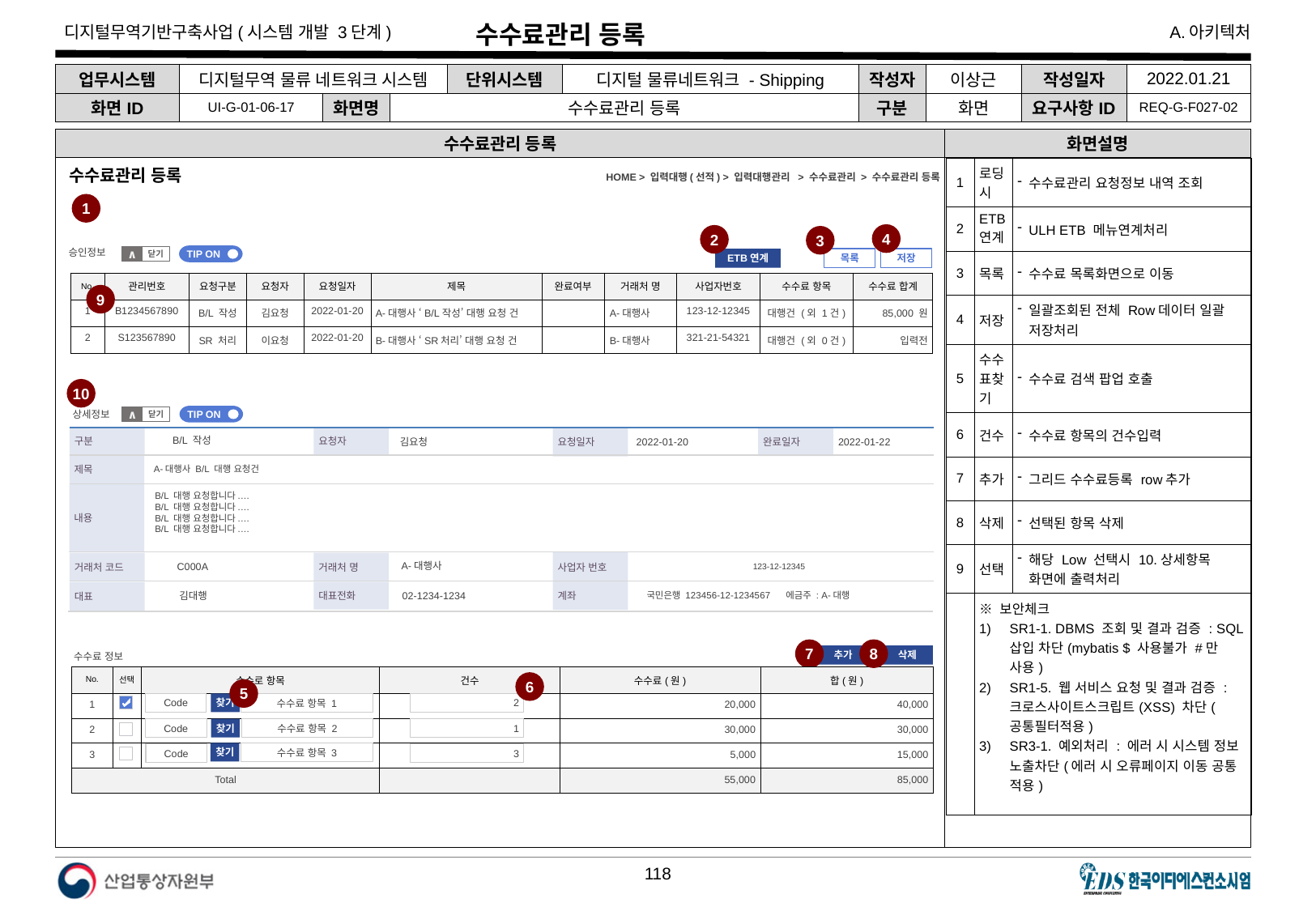

# 수수료관리 등록
| 업무시스템 | 디지털무역 물류 네트워크 시스템 |  |  | 단위시스템 | 디지털 물류네트워크 - Shipping | 작성자 | 이상근 | 작성일자 | 2022.01.21 |
| --- | --- | --- | --- | --- | --- | --- | --- | --- | --- |
| 화면ID | UI-G-01-06-17 | 화면명 | 수수료관리 등록 |  |  | 구분 | 화면 | 요구사항ID | REQ-G-F027-02 |
수수료관리 등록

화면설명

| 1 | 로딩시 | 수수료관리 요청정보 내역 조회 |
| --- | --- | --- |
| 2 | ETB 연계 | ULH ETB 메뉴연계처리 |
| 3 | 목록 | 수수료 목록화면으로 이동 |
| 4 | 저장 | 일괄조회된 전체 Row데이터 일괄 저장처리 |
| 5 | 수수표찾기 | 수수료 검색 팝업 호출 |
| 6 | 건수 | 수수료 항목의 건수입력 |
| 7 | 추가 | 그리드 수수료등록 row추가 |
| 8 | 삭제 | 선택된 항목 삭제 |
| 9 | 선택 | 해당 Low 선택시 10.상세항목 화면에 출력처리 |
|  | ※ 보안체크 SR1-1. DBMS 조회 및 결과 검증 : SQL 삽입 차단(mybatis $ 사용불가 #만 사용) SR1-5. 웹 서비스 요청 및 결과 검증 : 크로스사이트스크립트(XSS) 차단(공통필터적용) SR3-1. 예외처리 : 에러 시 시스템 정보 노출차단(에러 시 오류페이지 이동 공통 적용) |  |
HOME > 입력대행(선적) > 입력대행관리  > 수수료관리 > 수수료관리 등록
수수료관리 등록
1
4
2
3
승인정보
닫기
∧
TIP ON

목록
저장
ETB연계
| No. | 관리번호 | 요청구분 | 요청자 | 요청일자 | 제목 | 완료여부 | 거래처 명 | 사업자번호 | 수수료 항목 | 수수료 합계 |
| --- | --- | --- | --- | --- | --- | --- | --- | --- | --- | --- |
| 1 | B1234567890 | B/L 작성 | 김요청 | 2022-01-20 | A-대행사 ‘B/L작성’ 대행 요청 건 |  | A-대행사 | 123-12-12345 | 대행건 (외 1건) | 85,000 원 |
| 2 | S123567890 | SR 처리 | 이요청 | 2022-01-20 | B-대행사 ‘SR처리’ 대행 요청 건 |  | B-대행사 | 321-21-54321 | 대행건 (외 0건) | 입력전 |
9
10
상세정보
닫기
∧
TIP ON

구분
요청자
완료일자
요청일자
B/L 작성
2022-01-20
2022-01-22
김요청
제목
A-대행사 B/L 대행 요청건
내용
B/L 대행 요청합니다.…
B/L 대행 요청합니다.…
B/L 대행 요청합니다.…
B/L 대행 요청합니다.…

사업자 번호
거래처 코드
거래처 명
 A-대행사
123-12-12345
C000A
계좌
대표전화
대표
국민은행 123456-12-1234567     에금주 : A-대행
김대행
02-1234-1234
8
7
삭제
수수료 정보
추가
| No. | 선택 | 수수로 항목 | 건수 | 수수료(원) | 합(원) |
| --- | --- | --- | --- | --- | --- |
| 1 |  |  |  | 20,000 | 40,000 |
| 2 |  |  |  | 30,000 | 30,000 |
| 3 |  |  |  | 5,000 | 15,000 |
| Total |  |  |  | 55,000 | 85,000 |
6
5
Code
찾기
2
수수료 항목 1

찾기
1
수수료 항목 2
Code

찾기
수수료 항목 3
3
Code